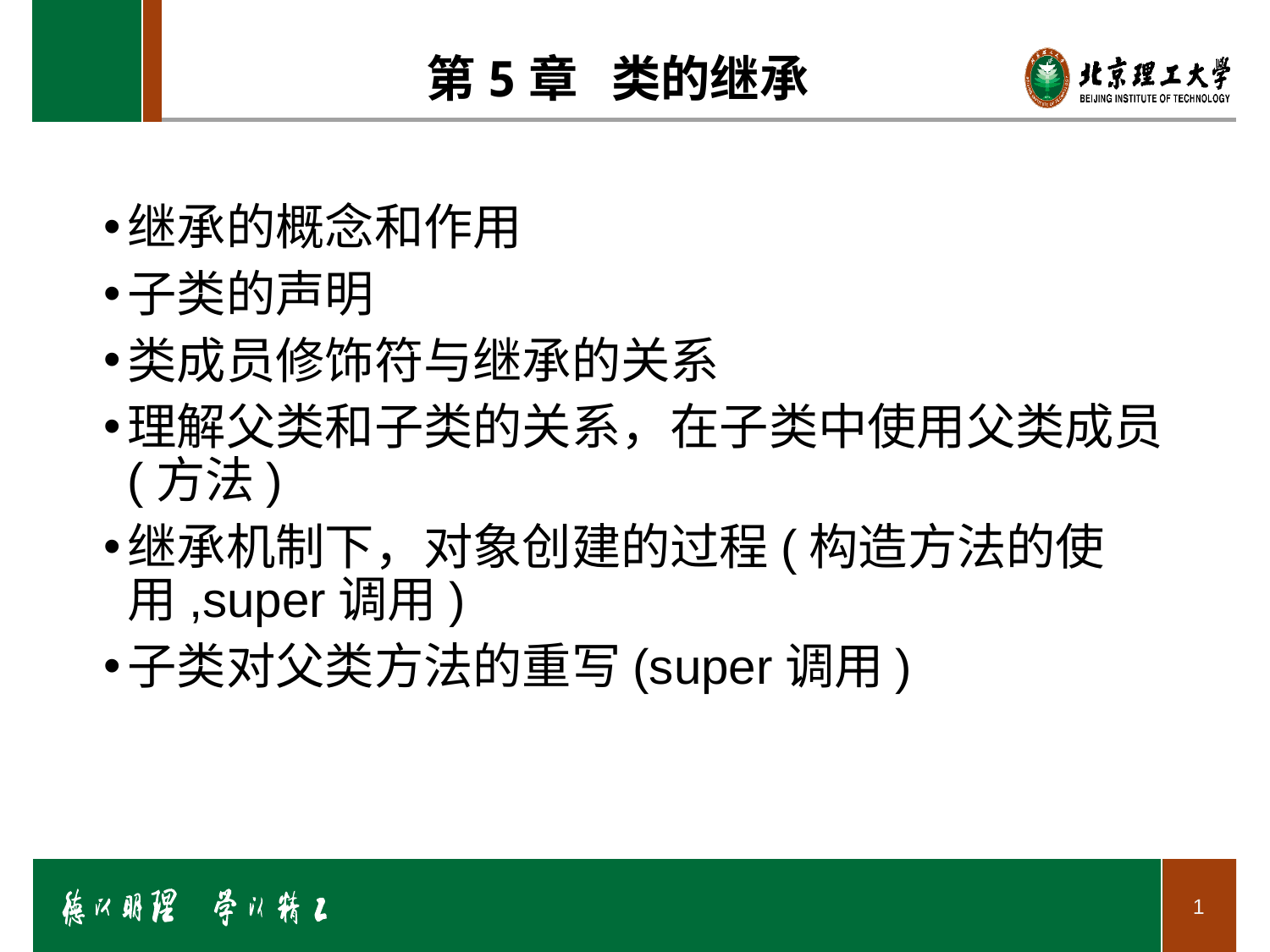

# 第5章   类的继承
继承的概念和作用
子类的声明
类成员修饰符与继承的关系
理解父类和子类的关系，在子类中使用父类成员(方法)
继承机制下，对象创建的过程(构造方法的使用,super调用)
子类对父类方法的重写(super调用)